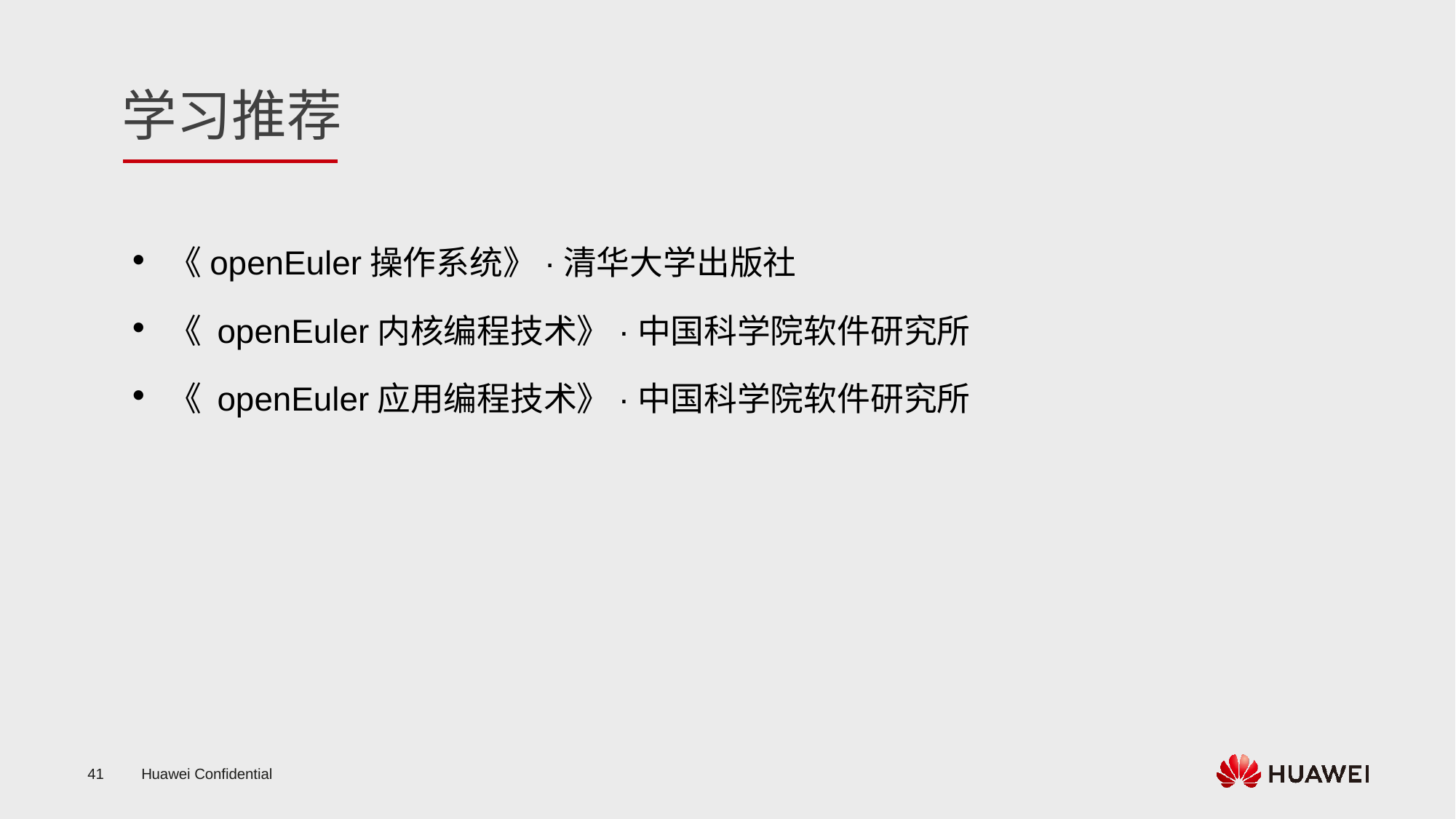

《openEuler操作系统》·清华大学出版社
《 openEuler内核编程技术》·中国科学院软件研究所
《 openEuler应用编程技术》·中国科学院软件研究所